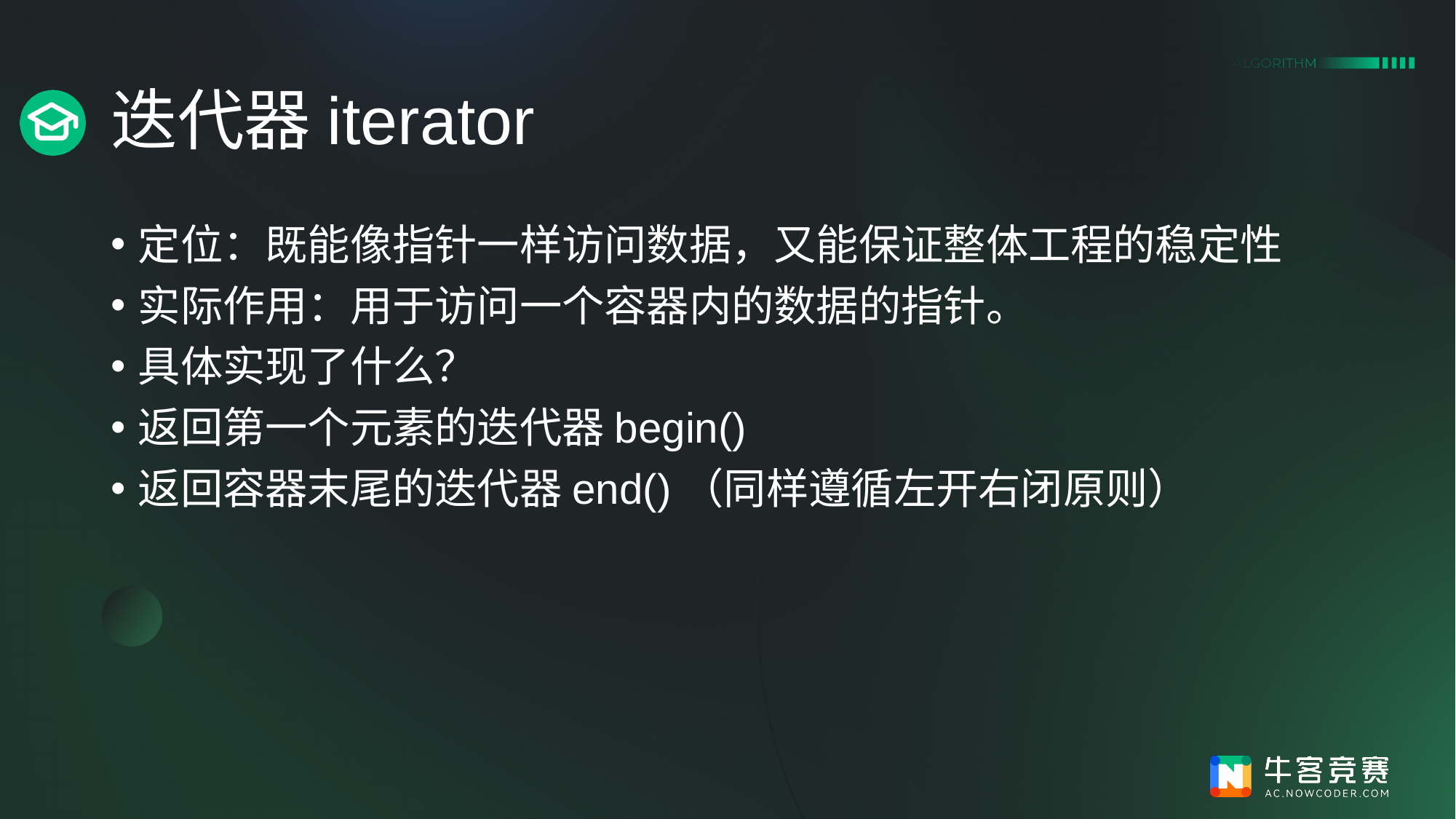

# 迭代器iterator
定位：既能像指针一样访问数据，又能保证整体工程的稳定性
实际作用：用于访问一个容器内的数据的指针。
具体实现了什么？
返回第一个元素的迭代器begin()
返回容器末尾的迭代器end()（同样遵循左开右闭原则）